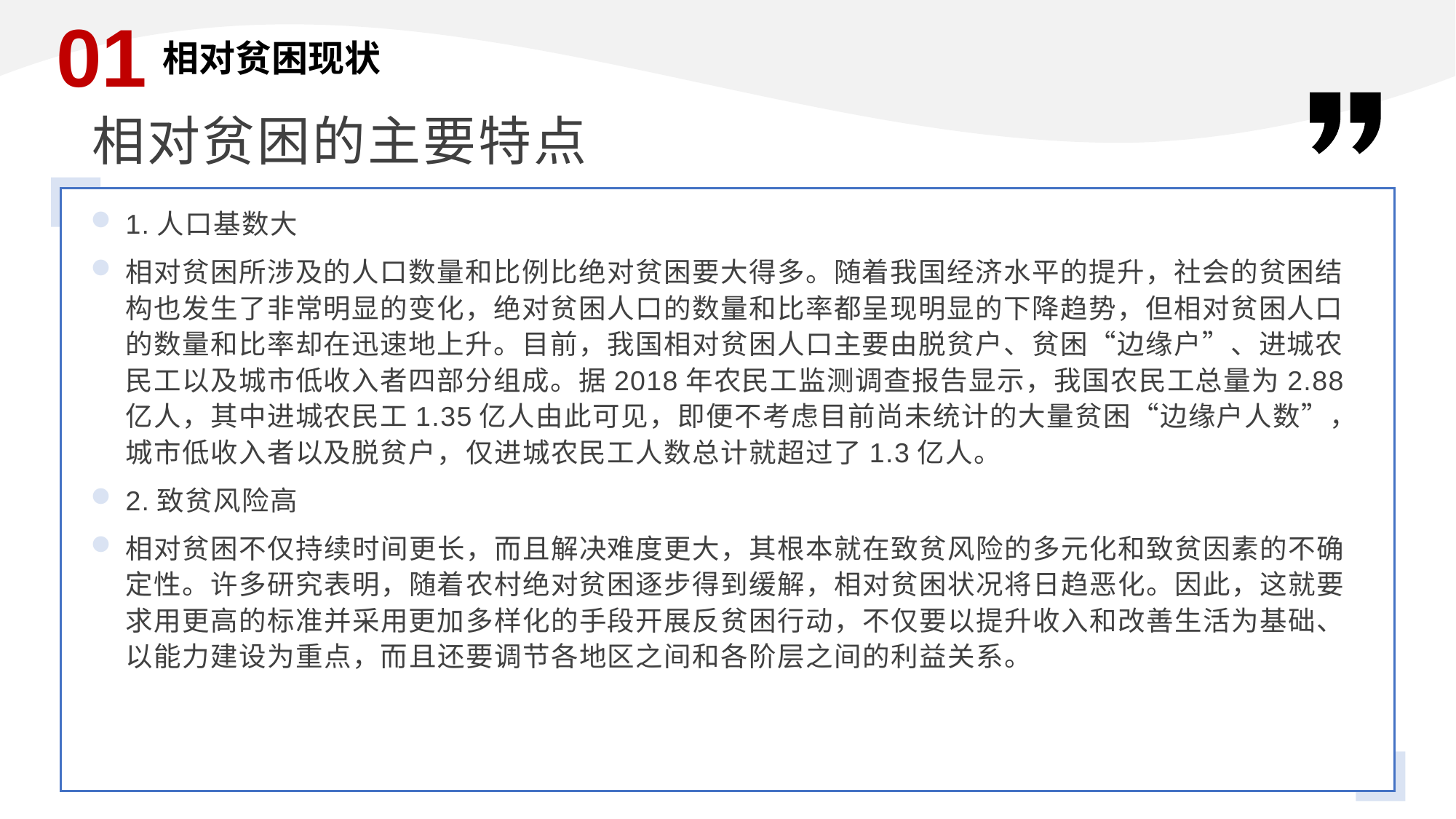

01
相对贫困现状

相对贫困的主要特点

1.人口基数大
相对贫困所涉及的人口数量和比例比绝对贫困要大得多。随着我国经济水平的提升，社会的贫困结构也发生了非常明显的变化，绝对贫困人口的数量和比率都呈现明显的下降趋势，但相对贫困人口的数量和比率却在迅速地上升。目前，我国相对贫困人口主要由脱贫户、贫困“边缘户”、进城农民工以及城市低收入者四部分组成。据2018年农民工监测调查报告显示，我国农民工总量为2.88亿人，其中进城农民工1.35亿人由此可见，即便不考虑目前尚未统计的大量贫困“边缘户人数”，城市低收入者以及脱贫户，仅进城农民工人数总计就超过了1.3亿人。
2.致贫风险高
相对贫困不仅持续时间更长，而且解决难度更大，其根本就在致贫风险的多元化和致贫因素的不确定性。许多研究表明，随着农村绝对贫困逐步得到缓解，相对贫困状况将日趋恶化。因此，这就要求用更高的标准并采用更加多样化的手段开展反贫困行动，不仅要以提升收入和改善生活为基础、以能力建设为重点，而且还要调节各地区之间和各阶层之间的利益关系。